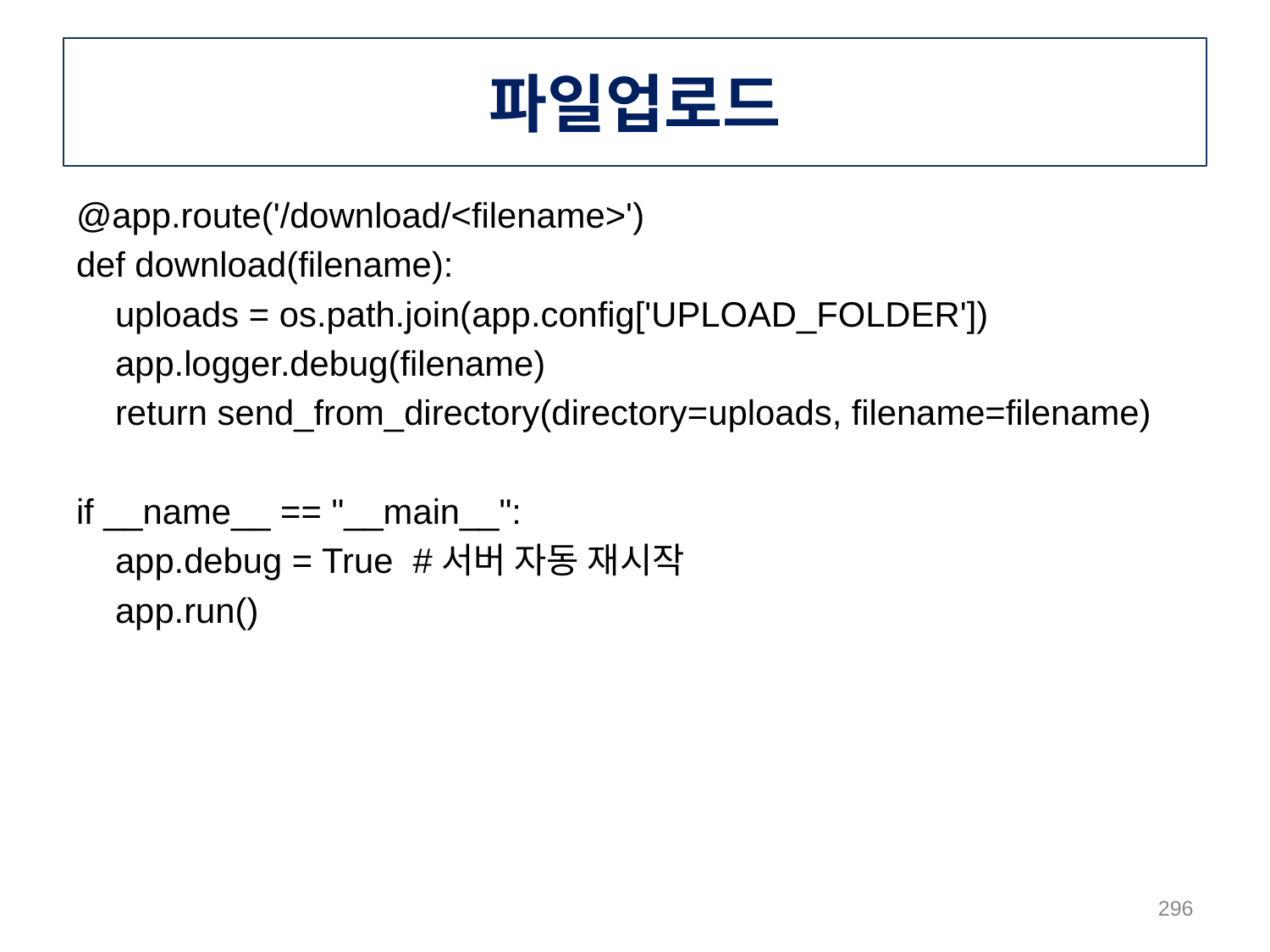

# 파일업로드
@app.route('/download/<filename>')
def download(filename):
    uploads = os.path.join(app.config['UPLOAD_FOLDER'])
    app.logger.debug(filename)
    return send_from_directory(directory=uploads, filename=filename)

if __name__ == "__main__":
    app.debug = True  #서버 자동 재시작
    app.run()

296